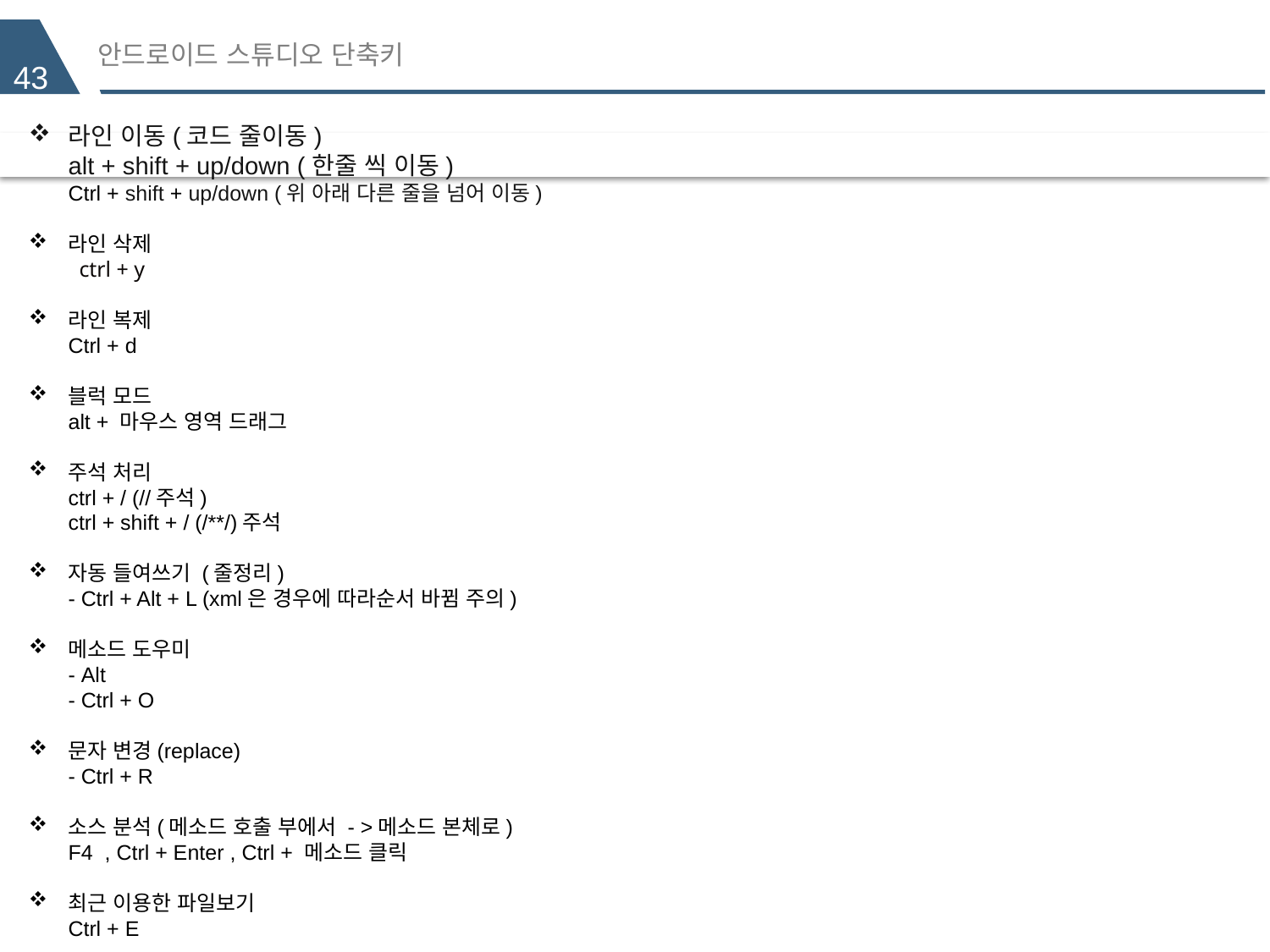

# 안드로이드 스튜디오 단축키
43
라인 이동(코드 줄이동)
alt + shift + up/down (한줄 씩 이동)
Ctrl + shift + up/down (위 아래 다른 줄을 넘어 이동)

라인 삭제
 ctrl + y
라인 복제
Ctrl + d
블럭 모드
alt + 마우스 영역 드래그
주석 처리
ctrl + / (//주석)
ctrl + shift + / (/**/)주석
자동 들여쓰기 (줄정리)
- Ctrl + Alt + L (xml은 경우에 따라순서 바뀜 주의)
메소드 도우미
- Alt
- Ctrl + O

문자 변경(replace)
- Ctrl + R

소스 분석(메소드 호출 부에서 - >메소드 본체로)
F4  , Ctrl + Enter , Ctrl + 메소드 클릭
최근 이용한 파일보기
Ctrl + E